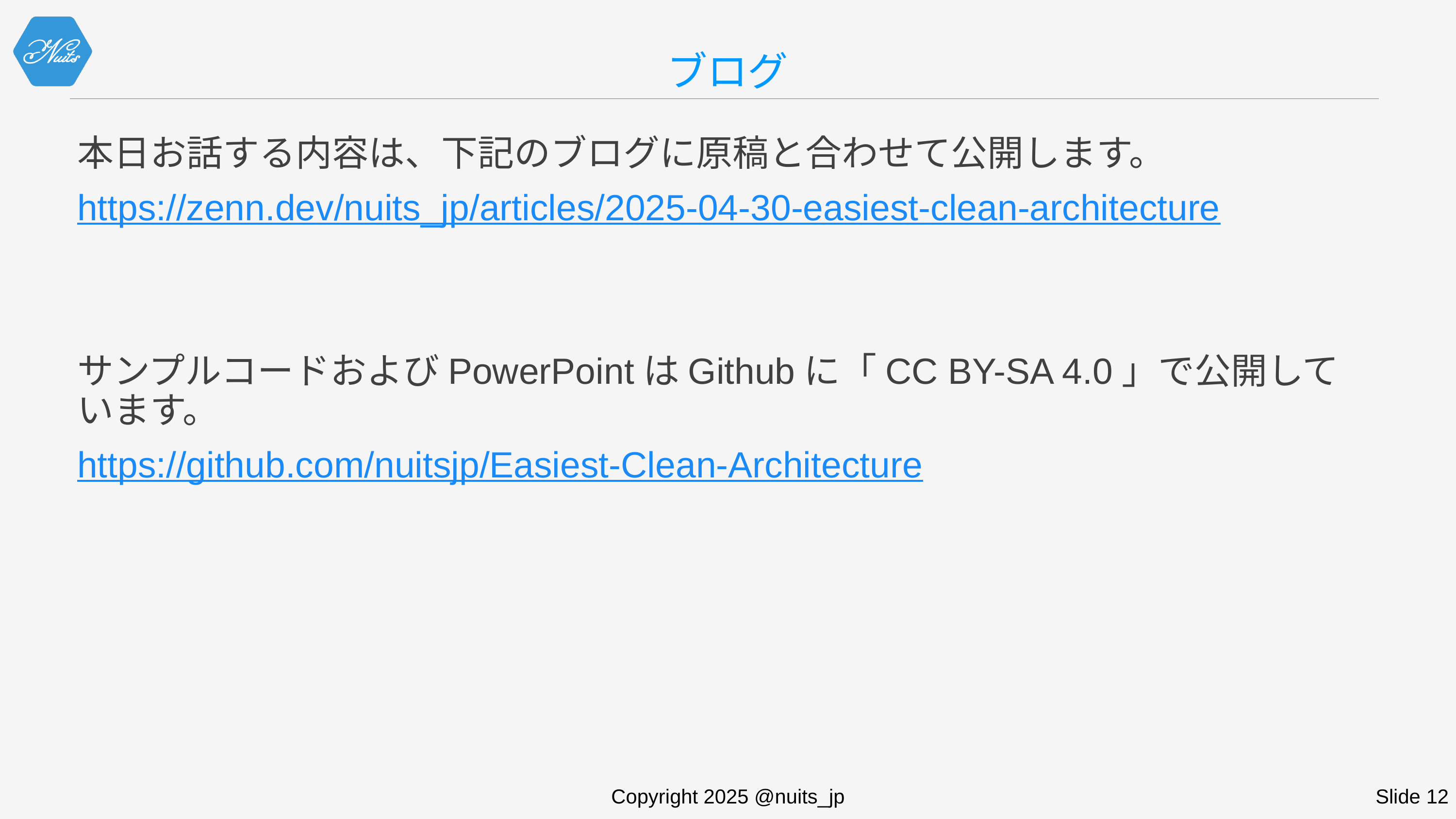

# ブログ
本日お話する内容は、下記のブログに原稿と合わせて公開します。
https://zenn.dev/nuits_jp/articles/2025-04-30-easiest-clean-architecture

サンプルコードおよびPowerPointはGithubに「CC BY-SA 4.0」で公開しています。
https://github.com/nuitsjp/Easiest-Clean-Architecture